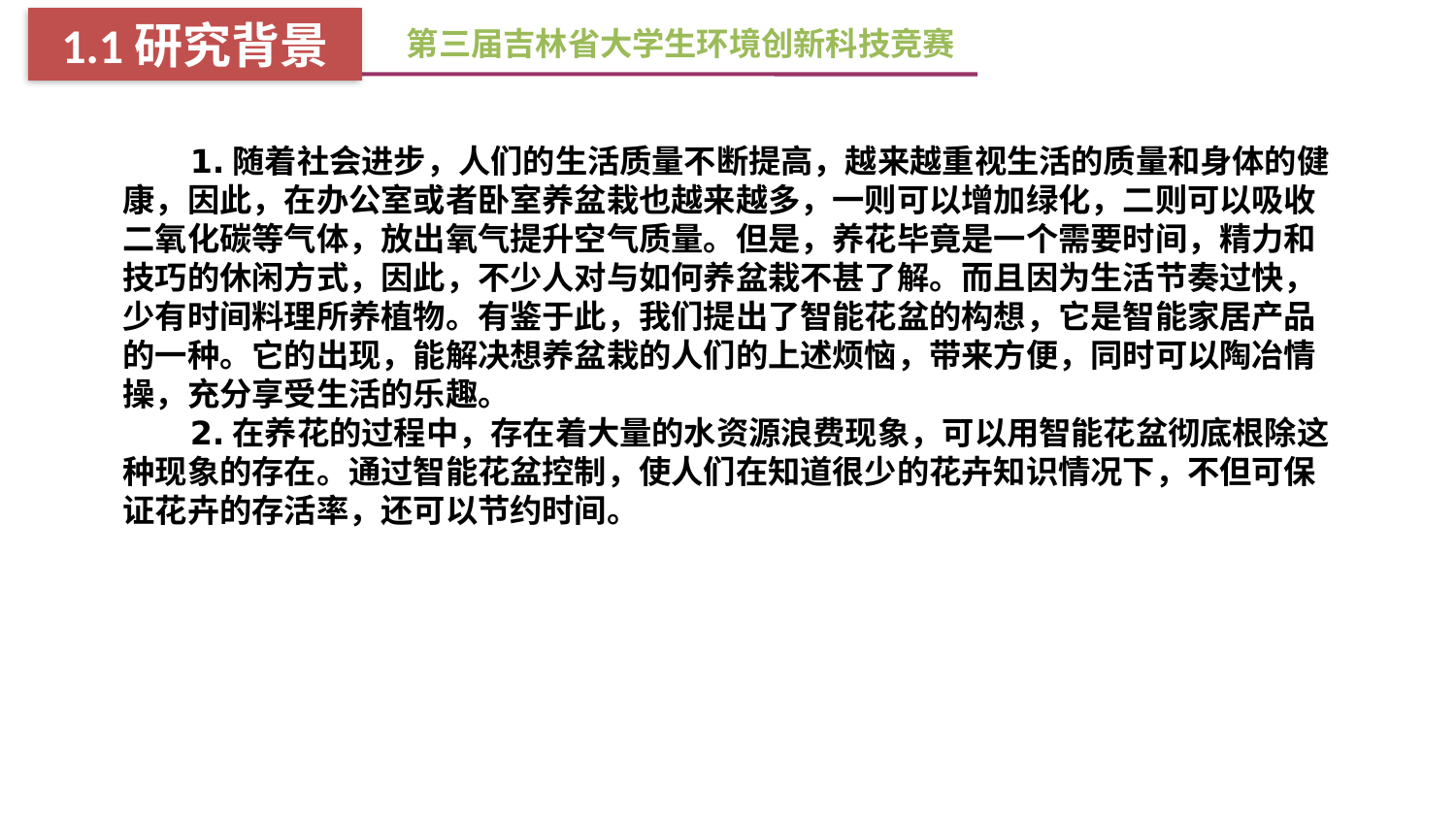

第三届吉林省大学生环境创新科技竞赛
1.1研究背景

      1.随着社会进步，人们的生活质量不断提高，越来越重视生活的质量和身体的健康，因此，在办公室或者卧室养盆栽也越来越多，一则可以增加绿化，二则可以吸收二氧化碳等气体，放出氧气提升空气质量。但是，养花毕竟是一个需要时间，精力和技巧的休闲方式，因此，不少人对与如何养盆栽不甚了解。而且因为生活节奏过快，少有时间料理所养植物。有鉴于此，我们提出了智能花盆的构想，它是智能家居产品的一种。它的出现，能解决想养盆栽的人们的上述烦恼，带来方便，同时可以陶冶情操，充分享受生活的乐趣。
      2.在养花的过程中，存在着大量的水资源浪费现象，可以用智能花盆彻底根除这种现象的存在。通过智能花盆控制，使人们在知道很少的花卉知识情况下，不但可保证花卉的存活率，还可以节约时间。